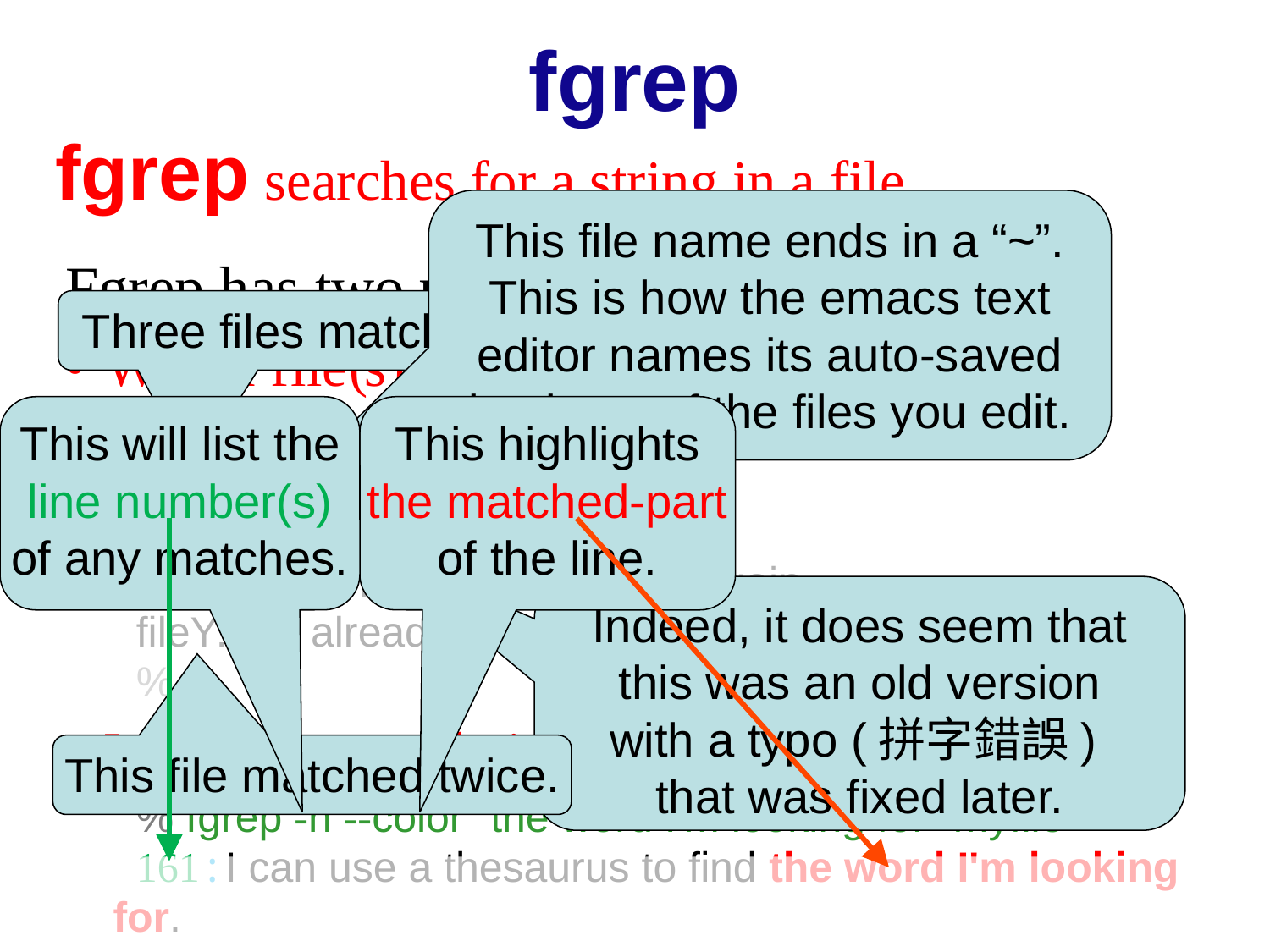

fgrep
fgrep searches for a string in a file.

This file name ends in a “~”.
This is how the emacs text editor names its auto-saved backups of the files you edit.

Fgrep has two useful ways of being used:
Which file (s) contain that word?
% cd ~/UNIX_L1/subdir1; fgrep  "that word" *
fileX:No, not that word.
fileX~:Know, not that word.
fileY:No, its not that word. Try again.
fileY:You already tried that word!
%
Where in my file is the word I’m looking for?
% fgrep -n --color "the word I'm looking for" myfile
161:I can use a thesaurus to find the word I'm looking for.
%
Three files matched.
This will list the line number(s) of any matches.
This highlights
the matched-part
of the line.

Indeed, it does seem that this was an old version
with a typo (拼字錯誤)
that was fixed later.
This file matched twice.